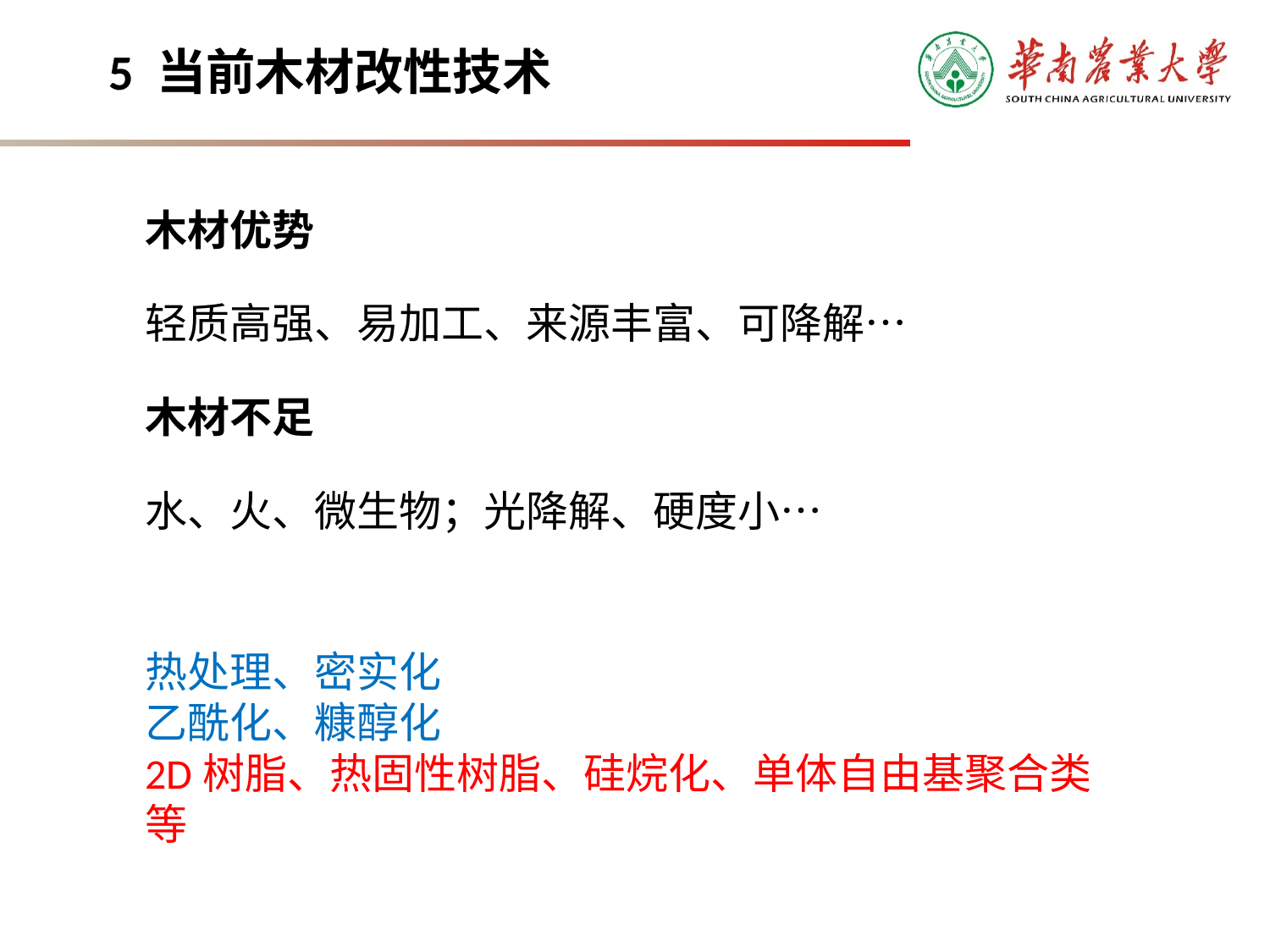

5 当前木材改性技术
木材优势
轻质高强、易加工、来源丰富、可降解…
木材不足
水、火、微生物；光降解、硬度小…
热处理、密实化
乙酰化、糠醇化
2D树脂、热固性树脂、硅烷化、单体自由基聚合类等